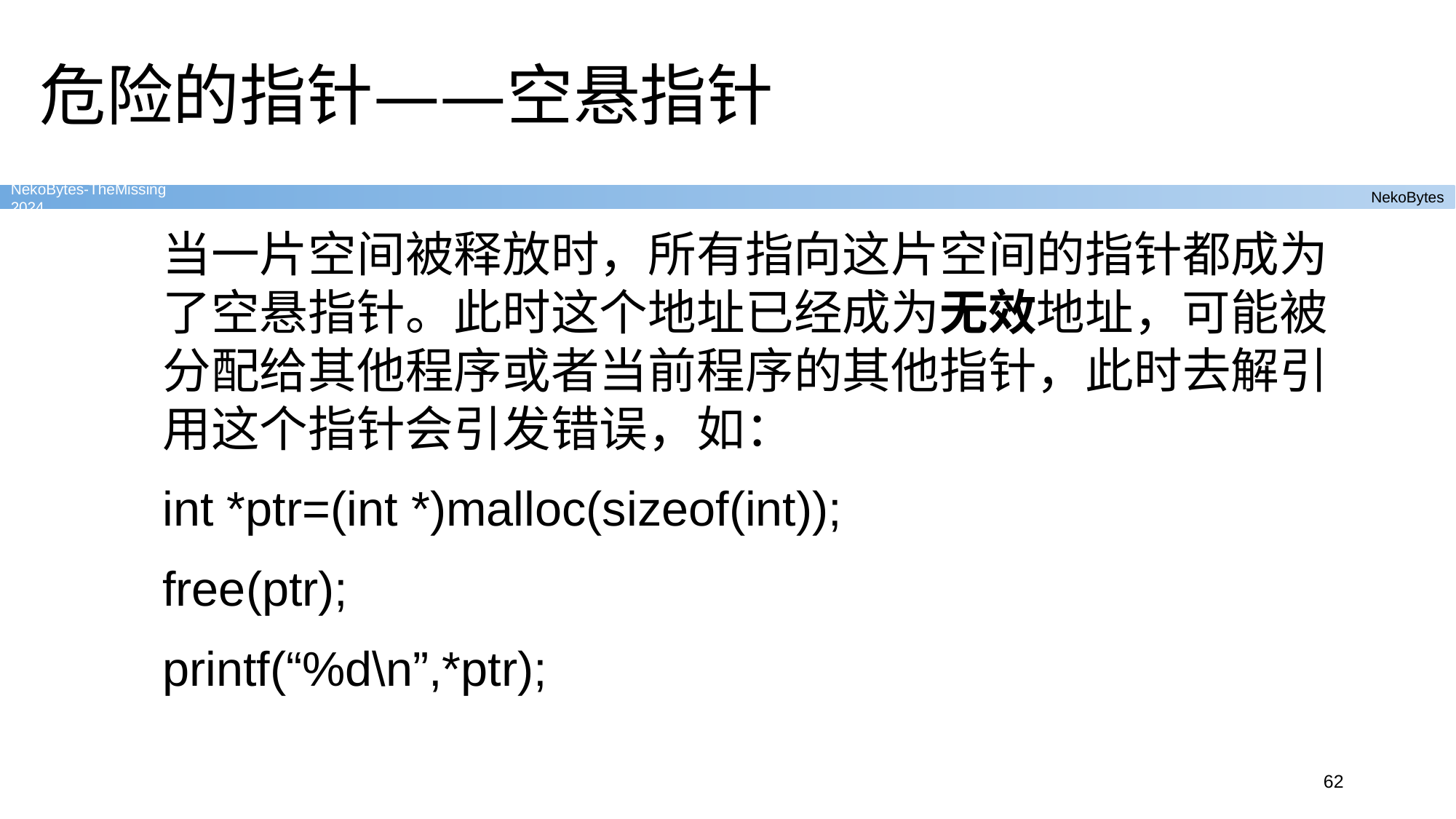

# 危险的指针——空悬指针
当一片空间被释放时，所有指向这片空间的指针都成为了空悬指针。此时这个地址已经成为无效地址，可能被分配给其他程序或者当前程序的其他指针，此时去解引用这个指针会引发错误，如：
int *ptr=(int *)malloc(sizeof(int));
free(ptr);
printf(“%d\n”,*ptr);
62